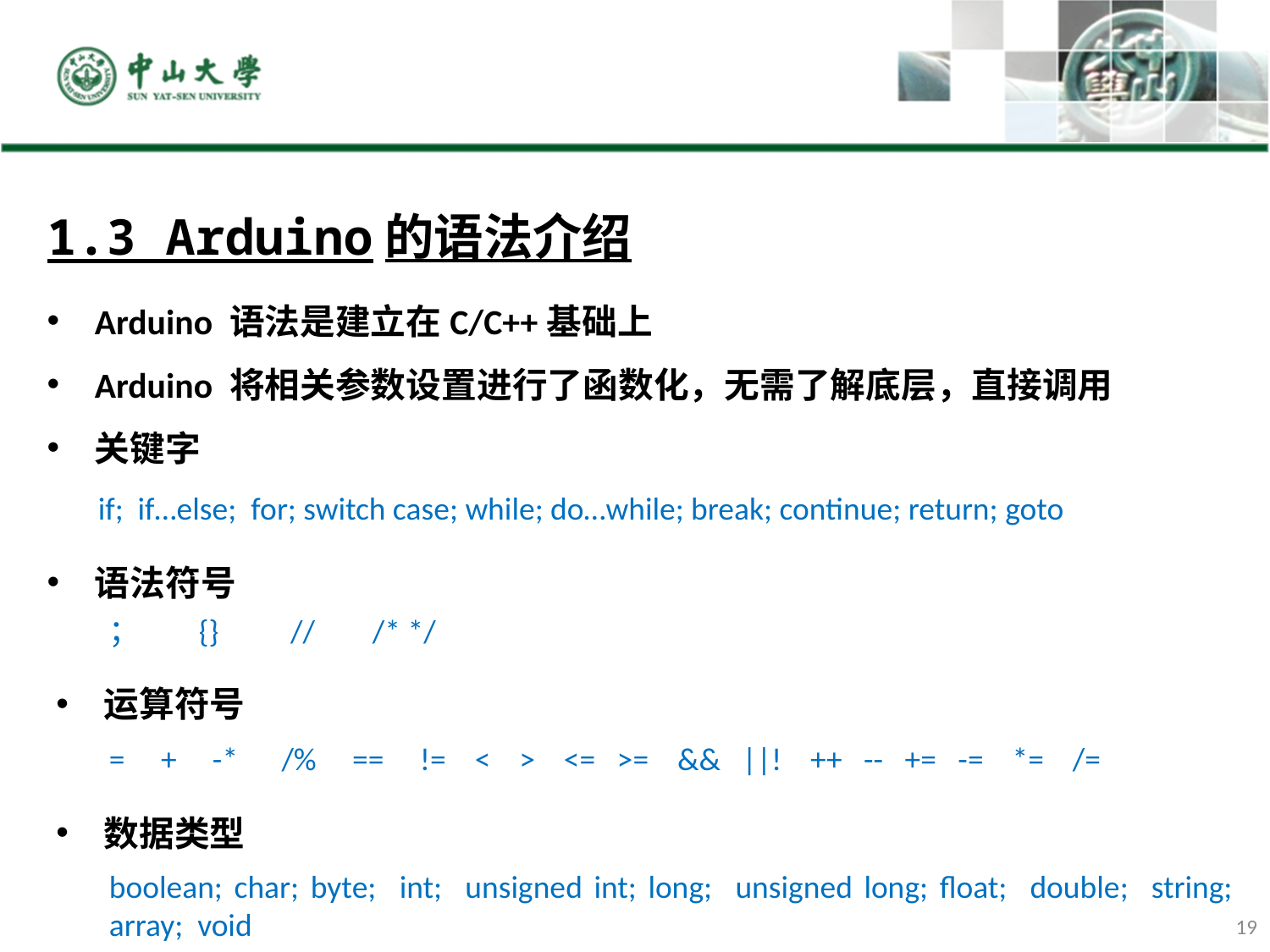

1.3 Arduino的语法介绍
Arduino 语法是建立在C/C++基础上
Arduino 将相关参数设置进行了函数化，无需了解底层，直接调用
关键字

if;  if…else;  for; switch case; while; do…while; break; continue; return; goto
语法符号
；       {}          //        /* */
运算符号
=     +     -*      /%     ==     !=    <    >    <=   >=    &&   ||!    ++   --   +=   -=    *=    /=
数据类型
boolean; char; byte;  int;  unsigned int; long;  unsigned long; float;  double;  string; array;  void
19